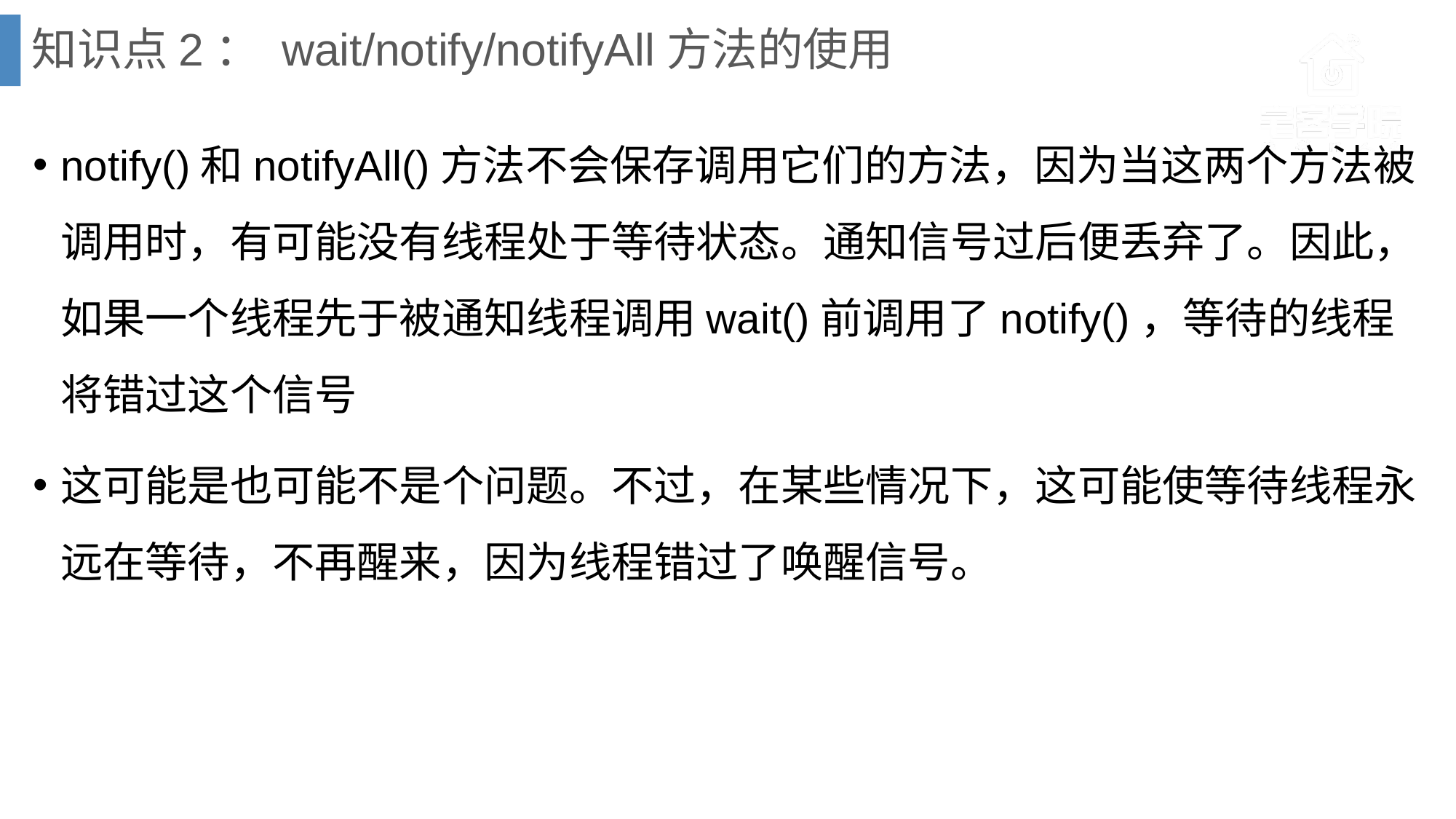

# 知识点2： wait/notify/notifyAll方法的使用
notify()和notifyAll()方法不会保存调用它们的方法，因为当这两个方法被调用时，有可能没有线程处于等待状态。通知信号过后便丢弃了。因此，如果一个线程先于被通知线程调用wait()前调用了notify()，等待的线程将错过这个信号
这可能是也可能不是个问题。不过，在某些情况下，这可能使等待线程永远在等待，不再醒来，因为线程错过了唤醒信号。